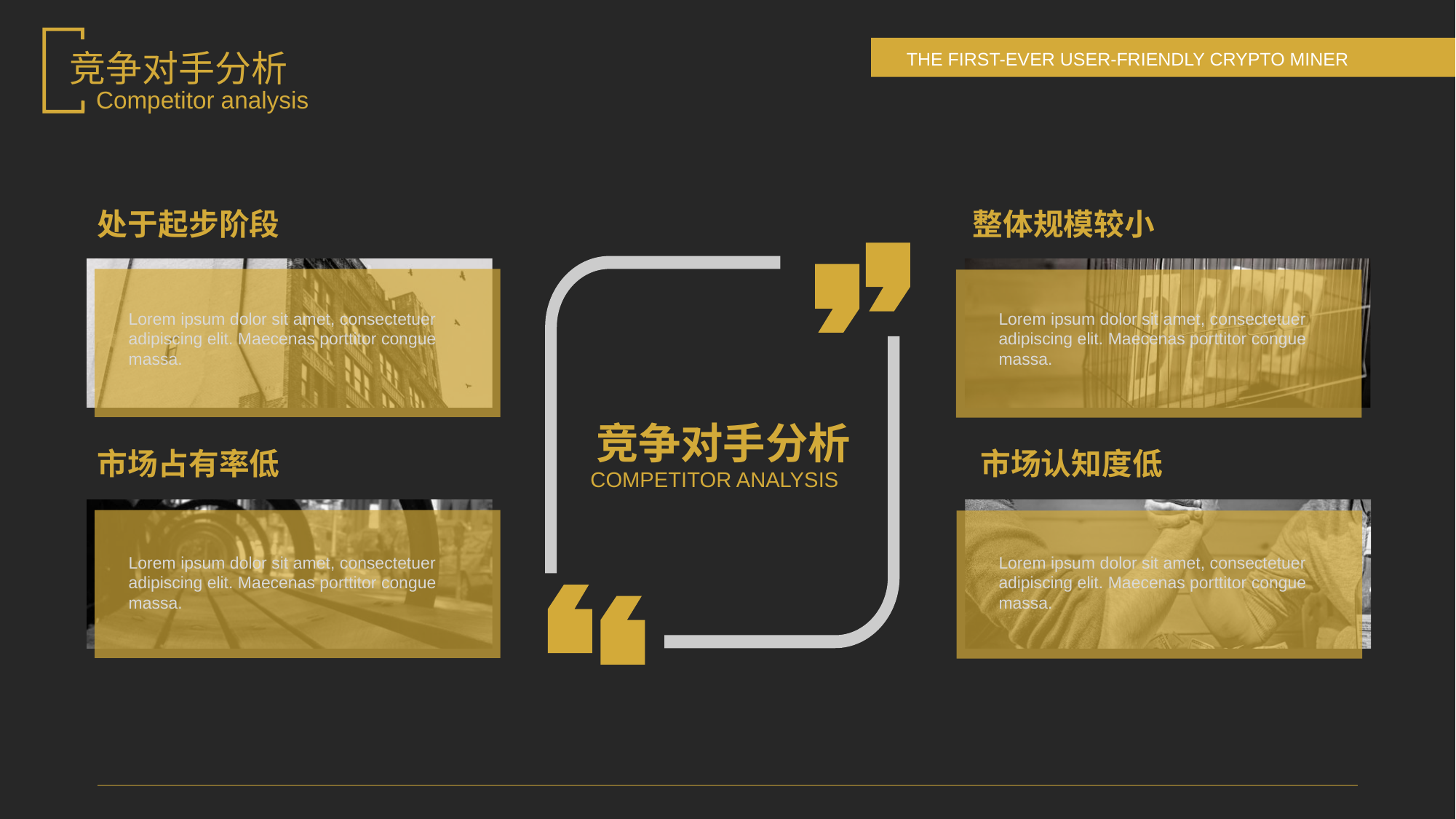

竞争对手分析
Competitor analysis
处于起步阶段
整体规模较小

Lorem ipsum dolor sit amet, consectetuer adipiscing elit. Maecenas porttitor congue massa.
Lorem ipsum dolor sit amet, consectetuer adipiscing elit. Maecenas porttitor congue massa.

竞争对手分析
市场占有率低
市场认知度低
COMPETITOR ANALYSIS

Lorem ipsum dolor sit amet, consectetuer adipiscing elit. Maecenas porttitor congue massa.
Lorem ipsum dolor sit amet, consectetuer adipiscing elit. Maecenas porttitor congue massa.